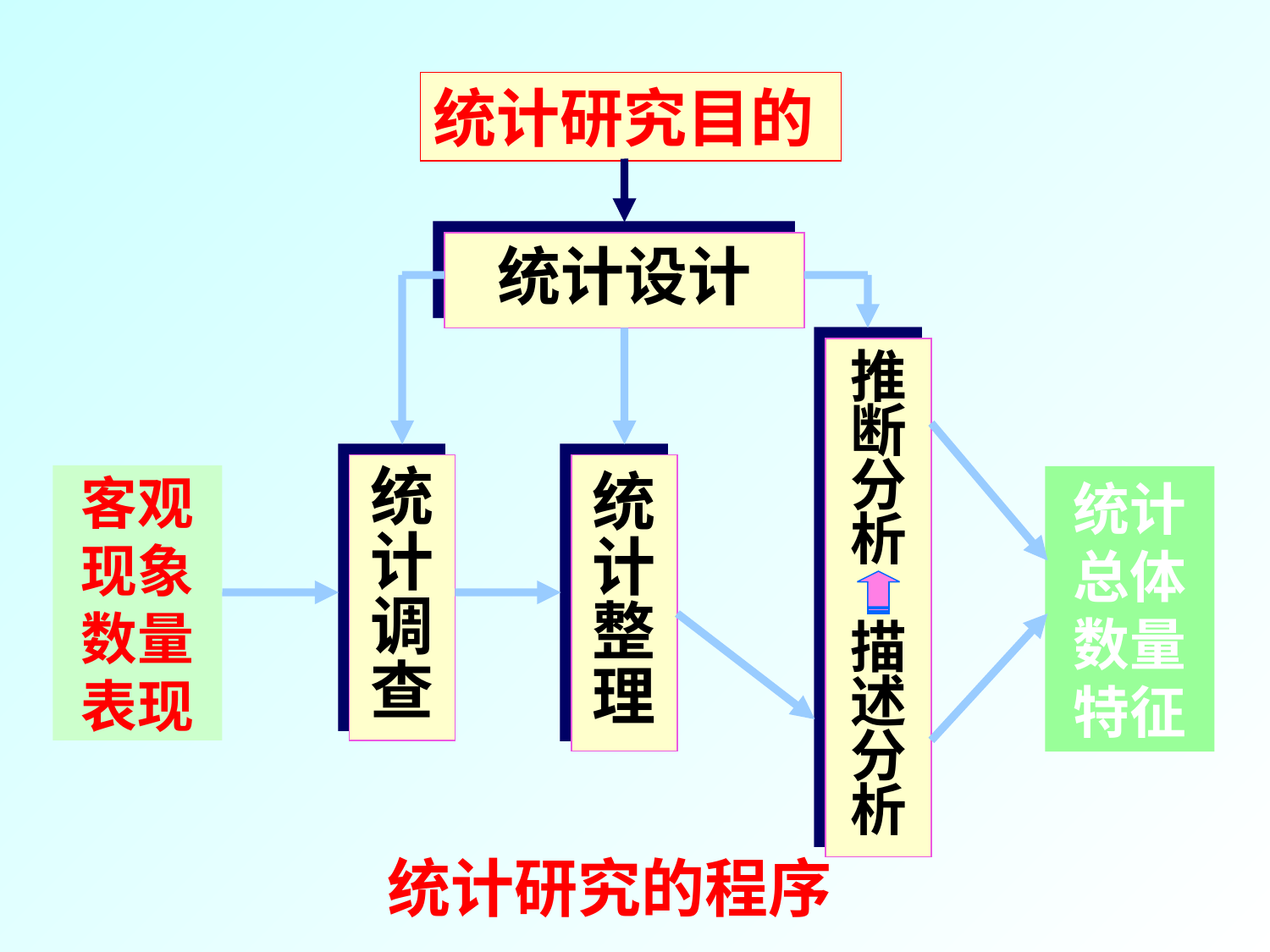

统计研究目的

统计设计

推
断
分
析

描
述
分
析

统
计
调
查
统
计
整
理
客观
现象
数量
表现
统计
总体
数量
特征

统计研究的程序